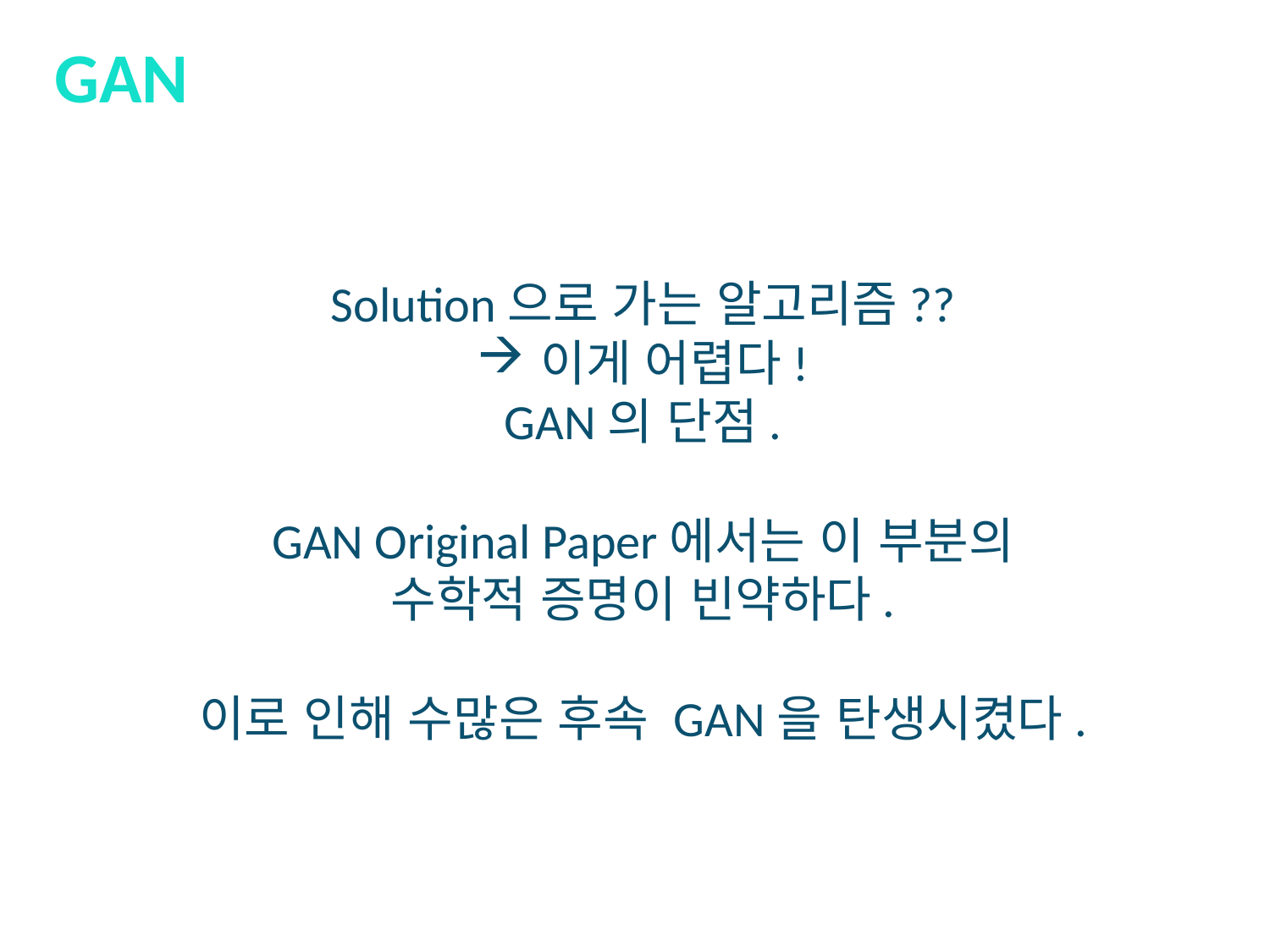

GAN
Solution으로 가는 알고리즘??
이게 어렵다!
GAN의 단점.

GAN Original Paper에서는 이 부분의
수학적 증명이 빈약하다.

이로 인해 수많은 후속 GAN을 탄생시켰다.